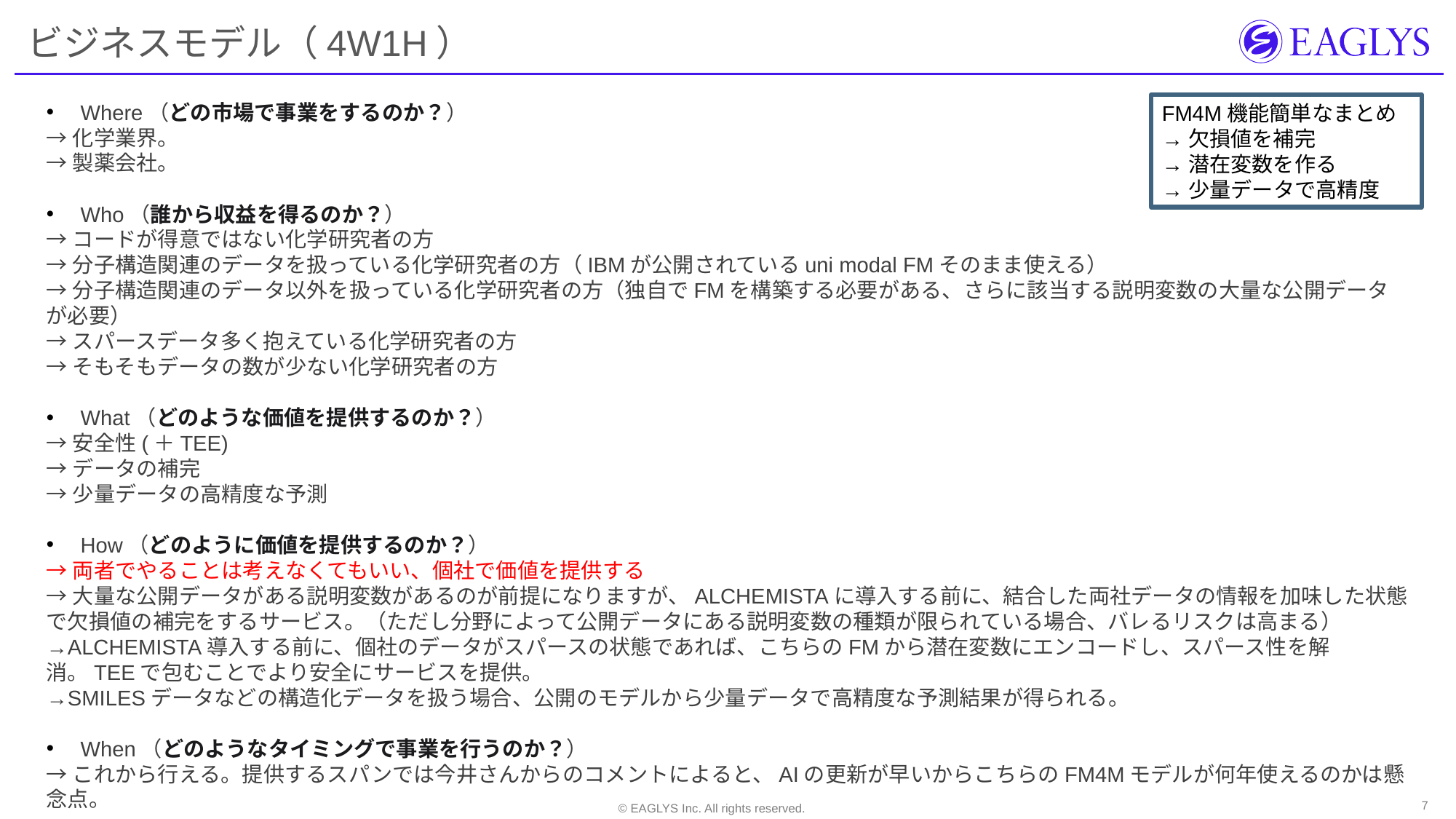

# ビジネスモデル（4W1H）
Where（どの市場で事業をするのか？）
→化学業界。
→製薬会社。

Who（誰から収益を得るのか？）
→コードが得意ではない化学研究者の方
→分子構造関連のデータを扱っている化学研究者の方（IBMが公開されているuni modal FMそのまま使える）
→分子構造関連のデータ以外を扱っている化学研究者の方（独自でFMを構築する必要がある、さらに該当する説明変数の大量な公開データが必要）
→スパースデータ多く抱えている化学研究者の方
→そもそもデータの数が少ない化学研究者の方

What（どのような価値を提供するのか？）
→安全性(＋TEE)
→データの補完
→少量データの高精度な予測

How（どのように価値を提供するのか？）
→両者でやることは考えなくてもいい、個社で価値を提供する
→大量な公開データがある説明変数があるのが前提になりますが、ALCHEMISTAに導入する前に、結合した両社データの情報を加味した状態で欠損値の補完をするサービス。（ただし分野によって公開データにある説明変数の種類が限られている場合、バレるリスクは高まる）
→ALCHEMISTA導入する前に、個社のデータがスパースの状態であれば、こちらのFMから潜在変数にエンコードし、スパース性を解消。TEEで包むことでより安全にサービスを提供。
→SMILESデータなどの構造化データを扱う場合、公開のモデルから少量データで高精度な予測結果が得られる。

When（どのようなタイミングで事業を行うのか？）
→これから行える。提供するスパンでは今井さんからのコメントによると、AIの更新が早いからこちらのFM4Mモデルが何年使えるのかは懸念点。
FM4M機能簡単なまとめ
→欠損値を補完
→潜在変数を作る
→少量データで高精度
7